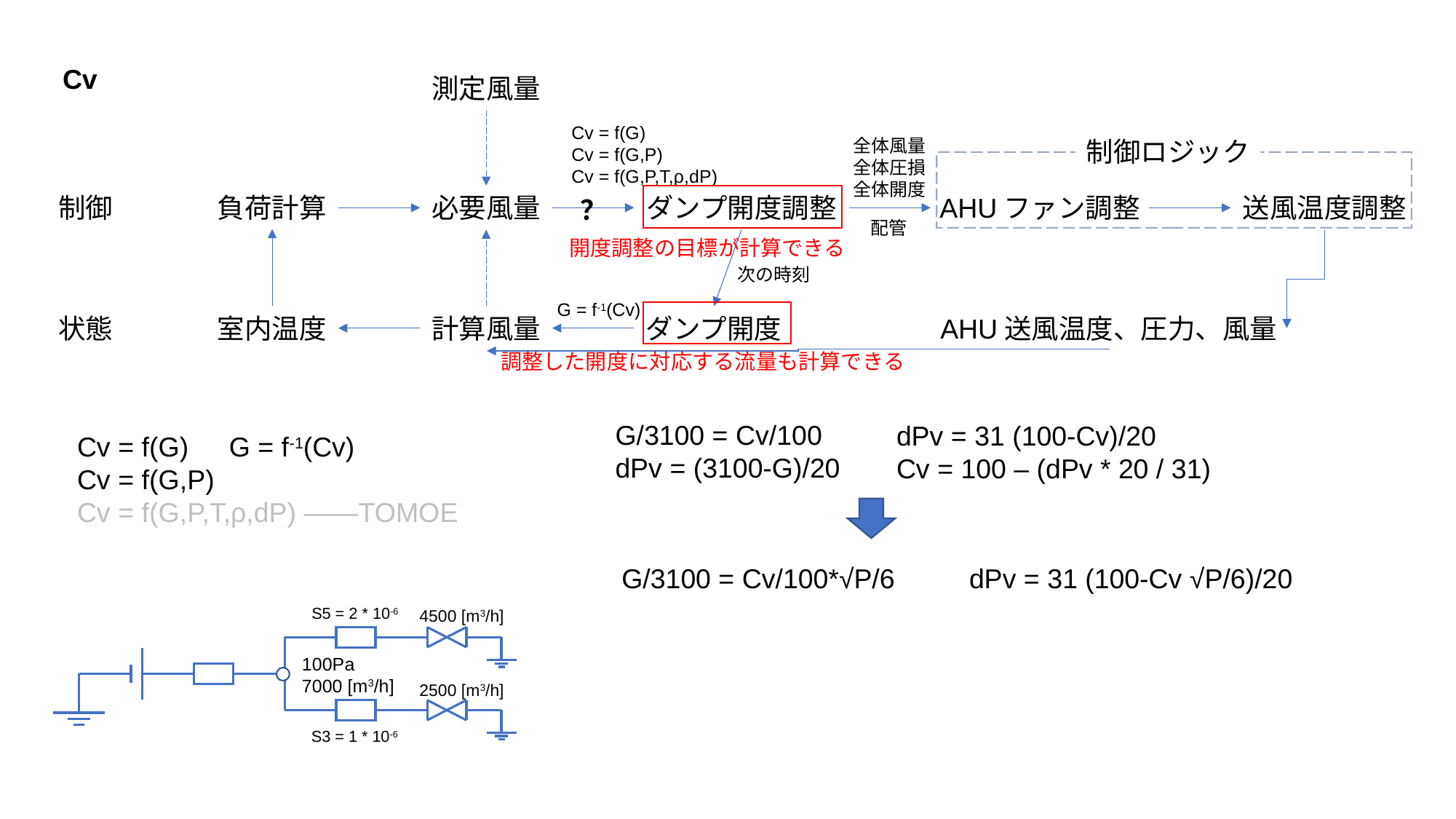

Cv
測定風量
制御
負荷計算
必要風量
ダンプ開度調整
AHUファン調整
送風温度調整
状態
室内温度
計算風量
ダンプ開度
AHU送風温度、圧力、風量
Cv = f(G)
Cv = f(G,P)
Cv = f(G,P,T,ρ,dP)
全体風量
全体圧損
全体開度
制御ロジック

？
配管
次の時刻

開度調整の目標が計算できる
G = f-1(Cv)

調整した開度に対応する流量も計算できる
G/3100 = Cv/100
dPv = (3100-G)/20
dPv = 31 (100-Cv)/20
Cv = 100 – (dPv * 20 / 31)
Cv = f(G)　G = f-1(Cv)
Cv = f(G,P)
Cv = f(G,P,T,ρ,dP) ——TOMOE

G/3100 = Cv/100*√P/6
dPv = 31 (100-Cv √P/6)/20
S5 = 2 * 10-6
4500 [m3/h]

100Pa
7000 [m3/h]

2500 [m3/h]
S3 = 1 * 10-6